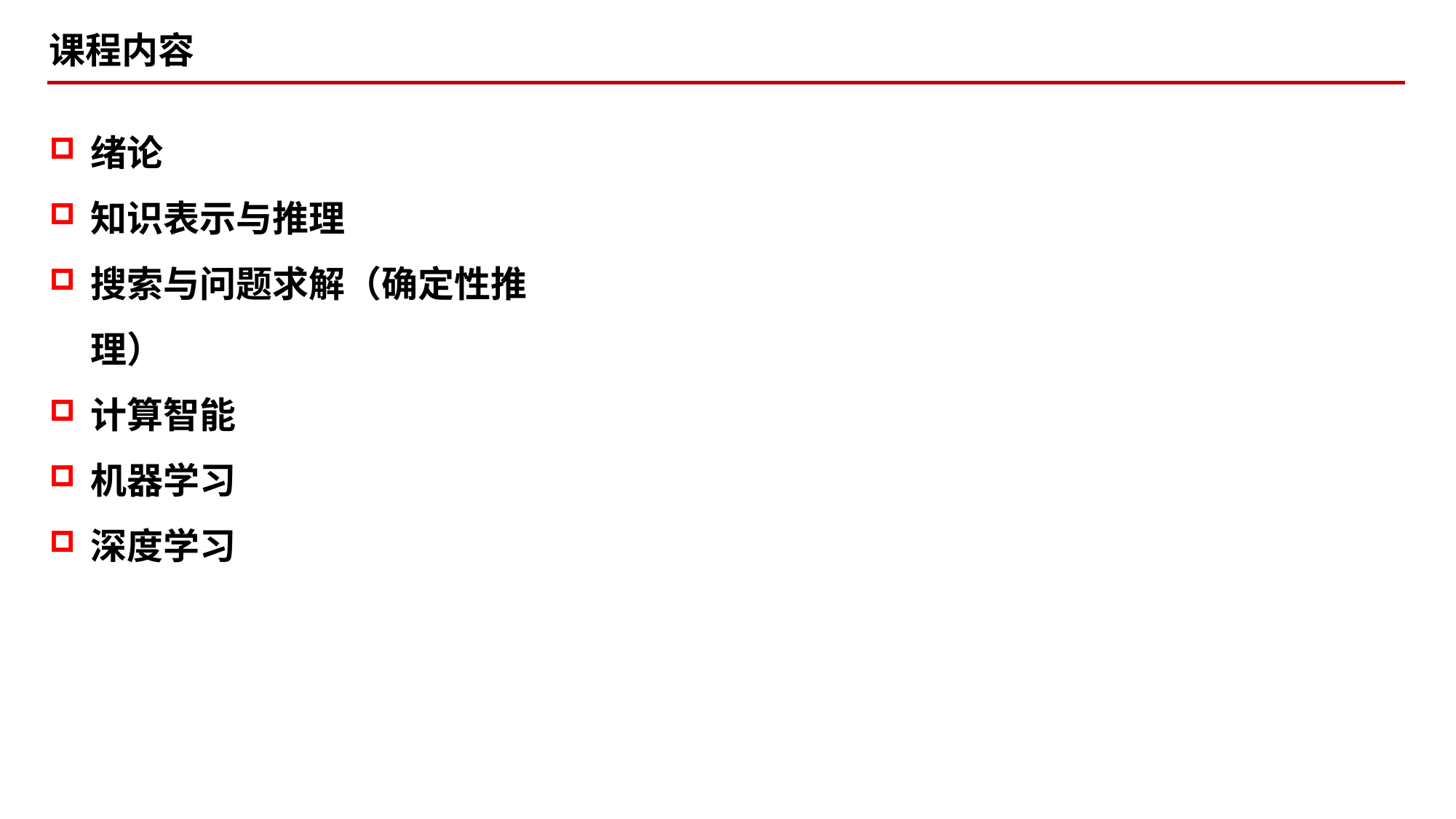

课程内容
绪论
知识表示与推理
搜索与问题求解（确定性推理）
计算智能
机器学习
深度学习